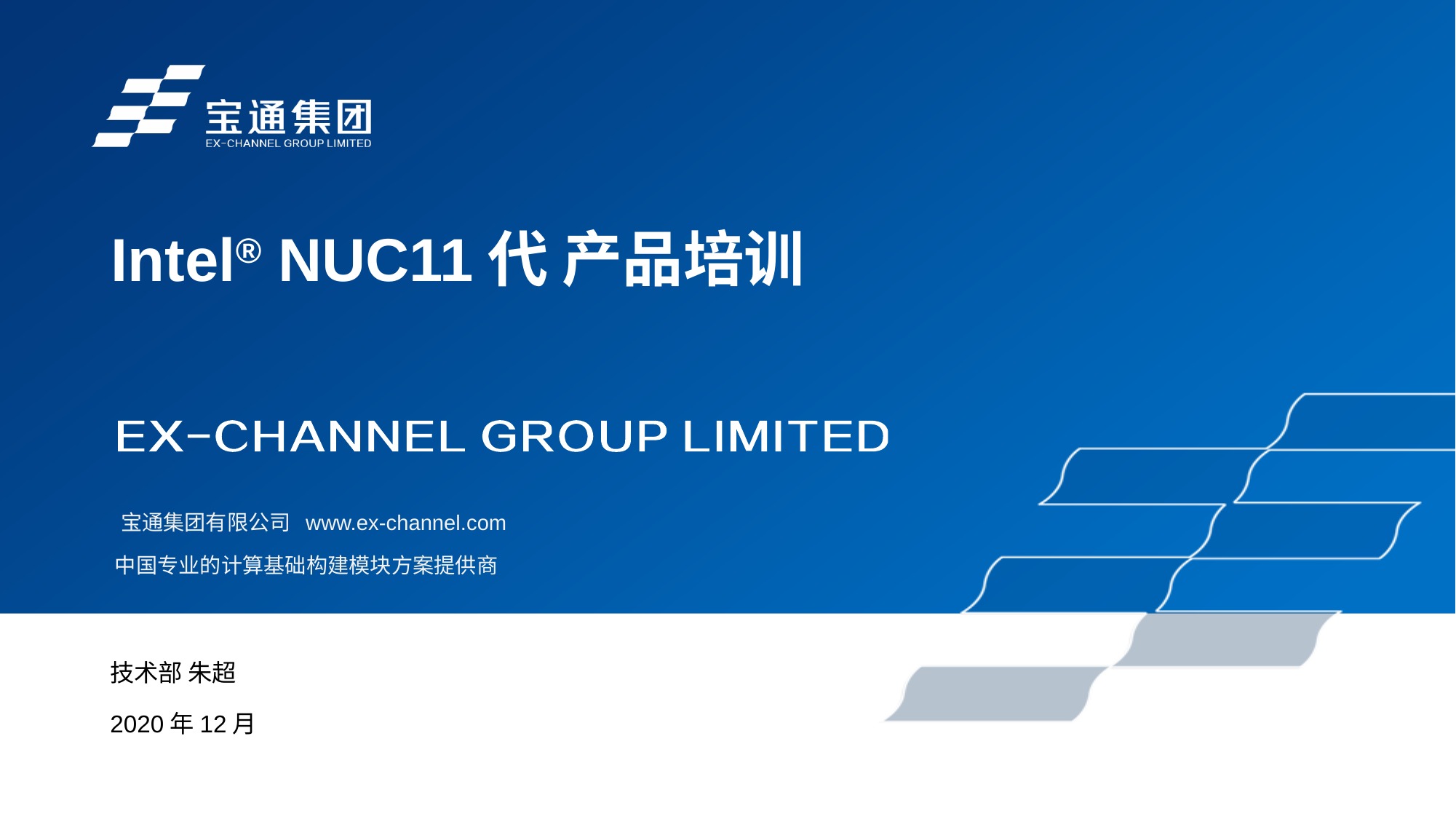

# Intel® NUC11代 产品培训
技术部 朱超
2020年12月